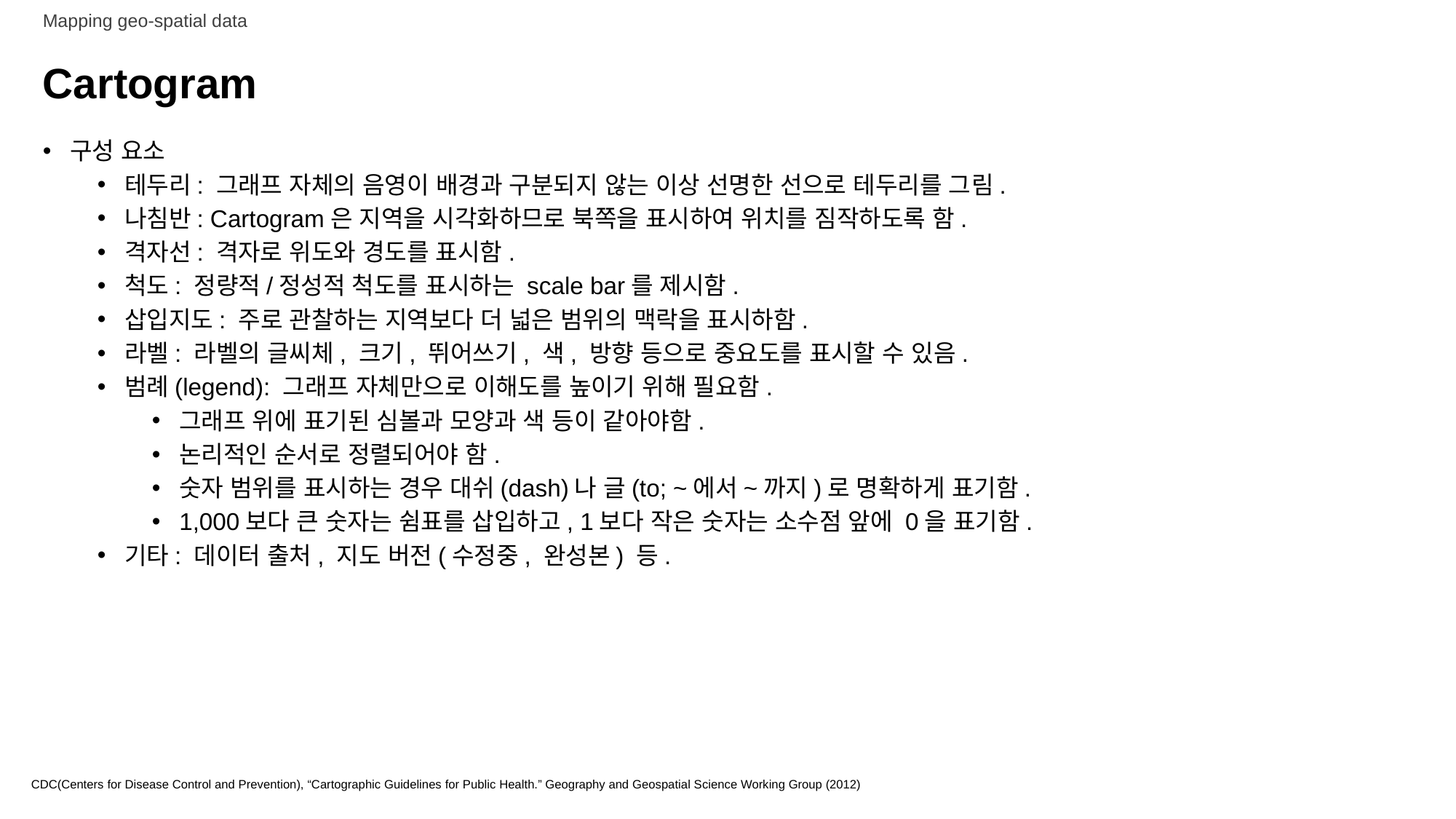

Mapping geo-spatial data
# Cartogram
구성 요소
테두리: 그래프 자체의 음영이 배경과 구분되지 않는 이상 선명한 선으로 테두리를 그림.
나침반: Cartogram은 지역을 시각화하므로 북쪽을 표시하여 위치를 짐작하도록 함.
격자선: 격자로 위도와 경도를 표시함.
척도: 정량적/정성적 척도를 표시하는 scale bar를 제시함.
삽입지도: 주로 관찰하는 지역보다 더 넓은 범위의 맥락을 표시하함.
라벨: 라벨의 글씨체, 크기, 뛰어쓰기, 색, 방향 등으로 중요도를 표시할 수 있음.
범례(legend): 그래프 자체만으로 이해도를 높이기 위해 필요함.
그래프 위에 표기된 심볼과 모양과 색 등이 같아야함.
논리적인 순서로 정렬되어야 함.
숫자 범위를 표시하는 경우 대쉬(dash)나 글(to; ~에서~까지)로 명확하게 표기함.
1,000보다 큰 숫자는 쉼표를 삽입하고, 1보다 작은 숫자는 소수점 앞에 0을 표기함.
기타: 데이터 출처, 지도 버전(수정중, 완성본) 등.
CDC(Centers for Disease Control and Prevention), “Cartographic Guidelines for Public Health.” Geography and Geospatial Science Working Group (2012)